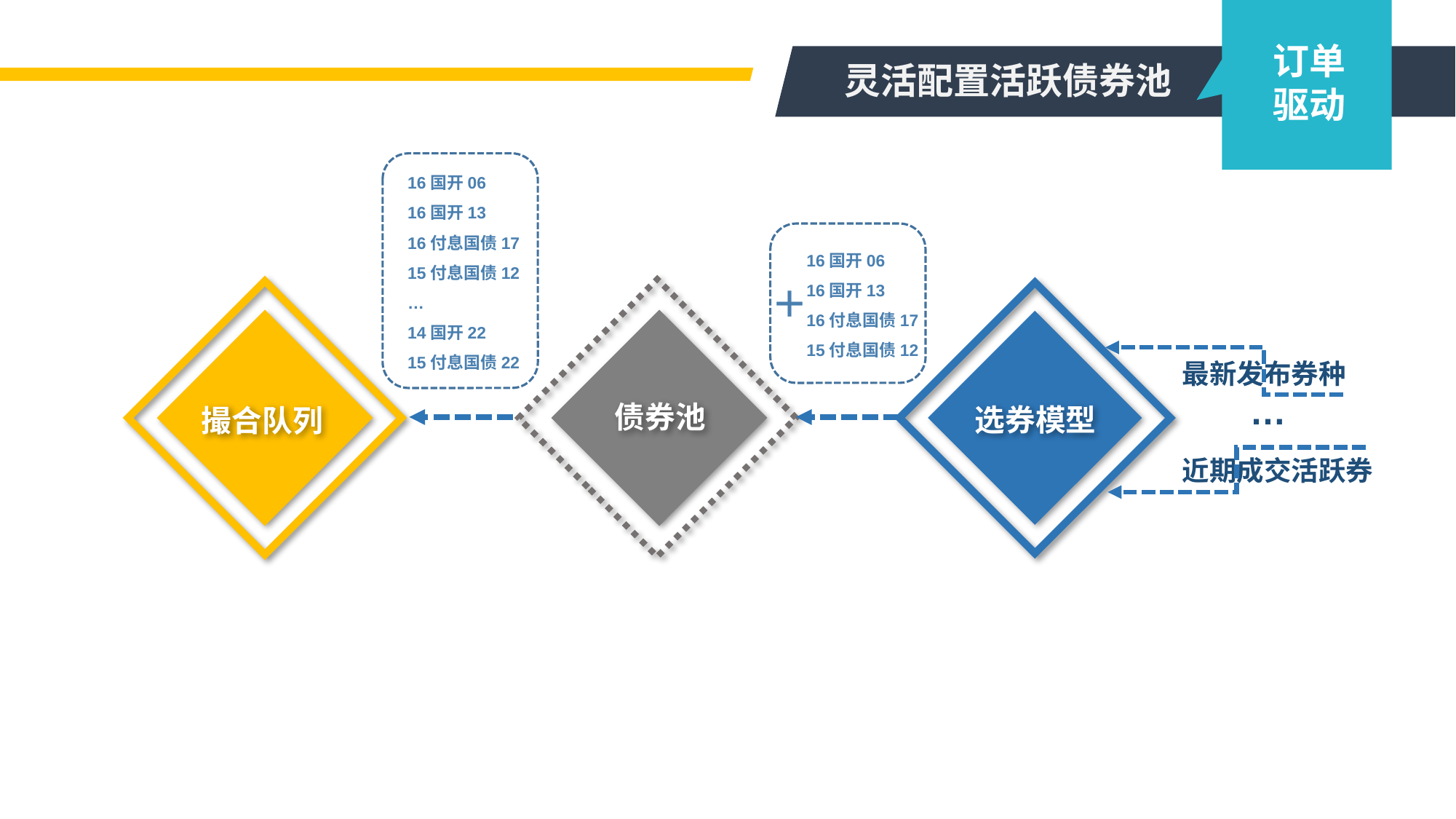

订单
驱动

灵活配置活跃债券池

16国开06
16国开13
16付息国债17
15付息国债12
…
14国开22
15付息国债22

16国开06
16国开13
16付息国债17
15付息国债12
＋

最新发布券种
…
债券池
选券模型
撮合队列
近期成交活跃券